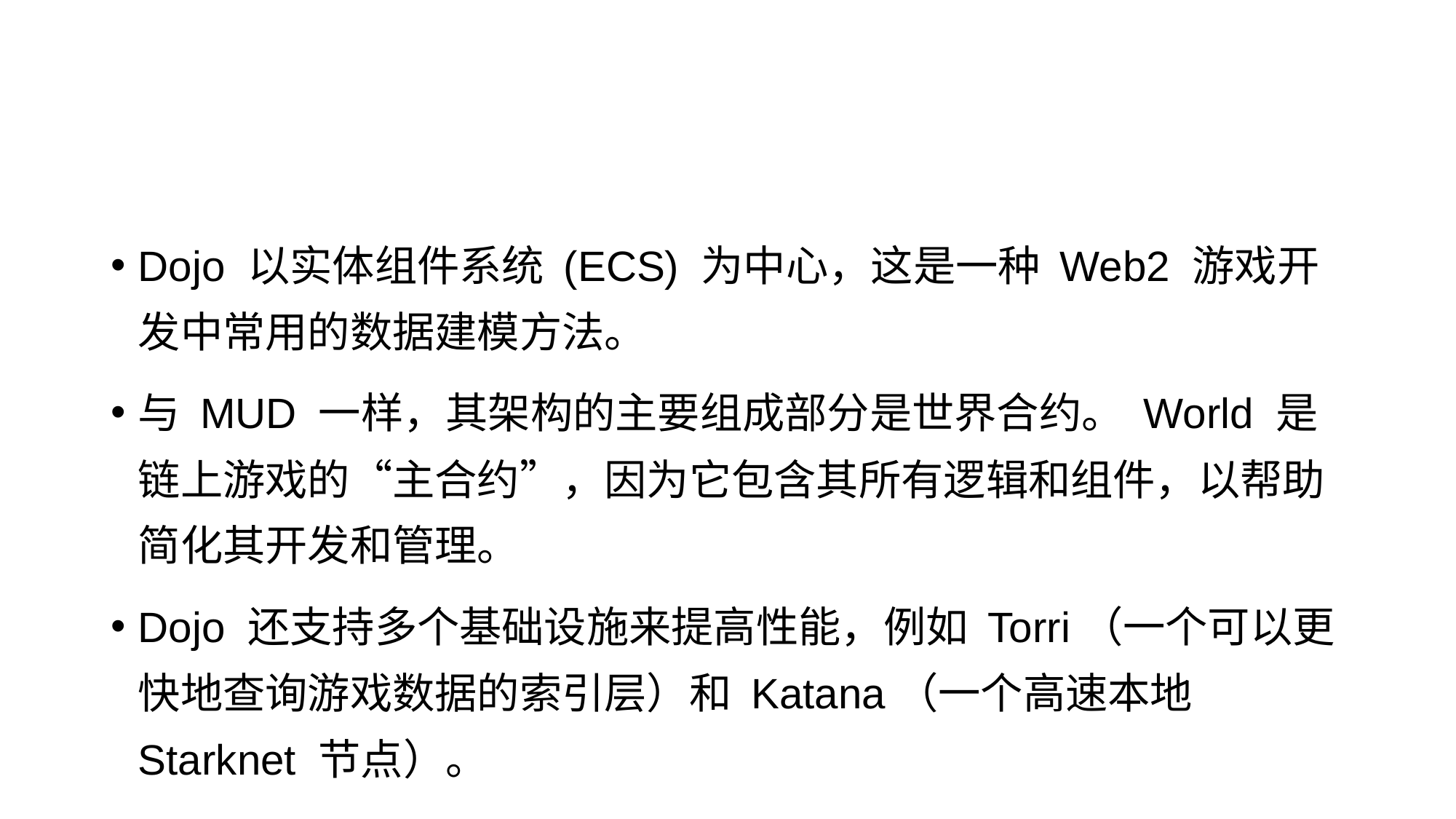

#
Dojo 以实体组件系统 (ECS) 为中心，这是一种 Web2 游戏开发中常用的数据建模方法。
与 MUD 一样，其架构的主要组成部分是世界合约。 World 是链上游戏的“主合约”，因为它包含其所有逻辑和组件，以帮助简化其开发和管理。
Dojo 还支持多个基础设施来提高性能，例如 Torri（一个可以更快地查询游戏数据的索引层）和 Katana（一个高速本地 Starknet 节点）。